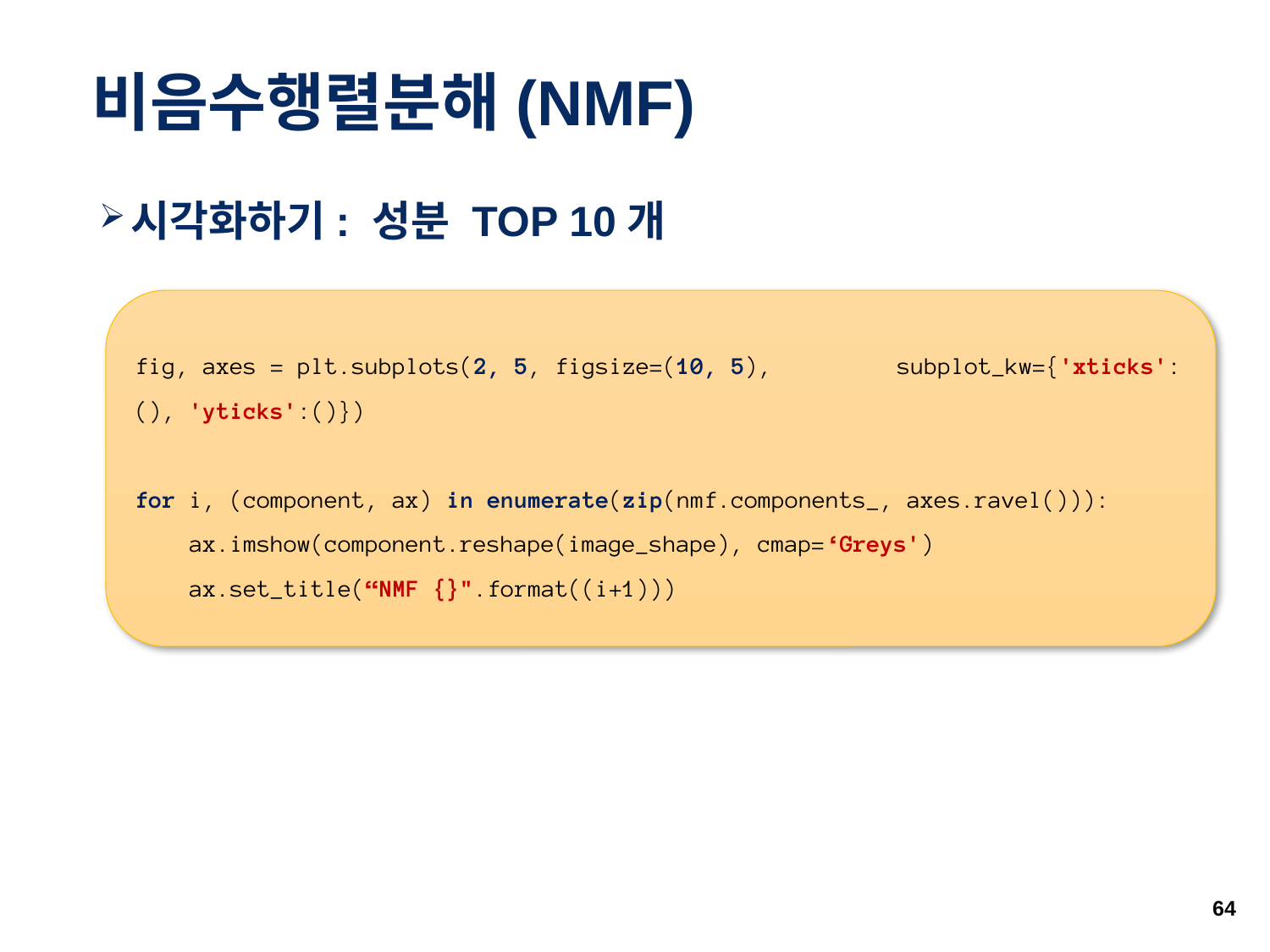

# 비음수행렬분해(NMF)
시각화하기: 성분 TOP 10개
fig, axes = plt.subplots(2, 5, figsize=(10, 5), 	subplot_kw={'xticks':(), 'yticks':()})

for i, (component, ax) in enumerate(zip(nmf.components_, axes.ravel())):
    ax.imshow(component.reshape(image_shape), cmap=‘Greys')
    ax.set_title(“NMF {}".format((i+1)))
64